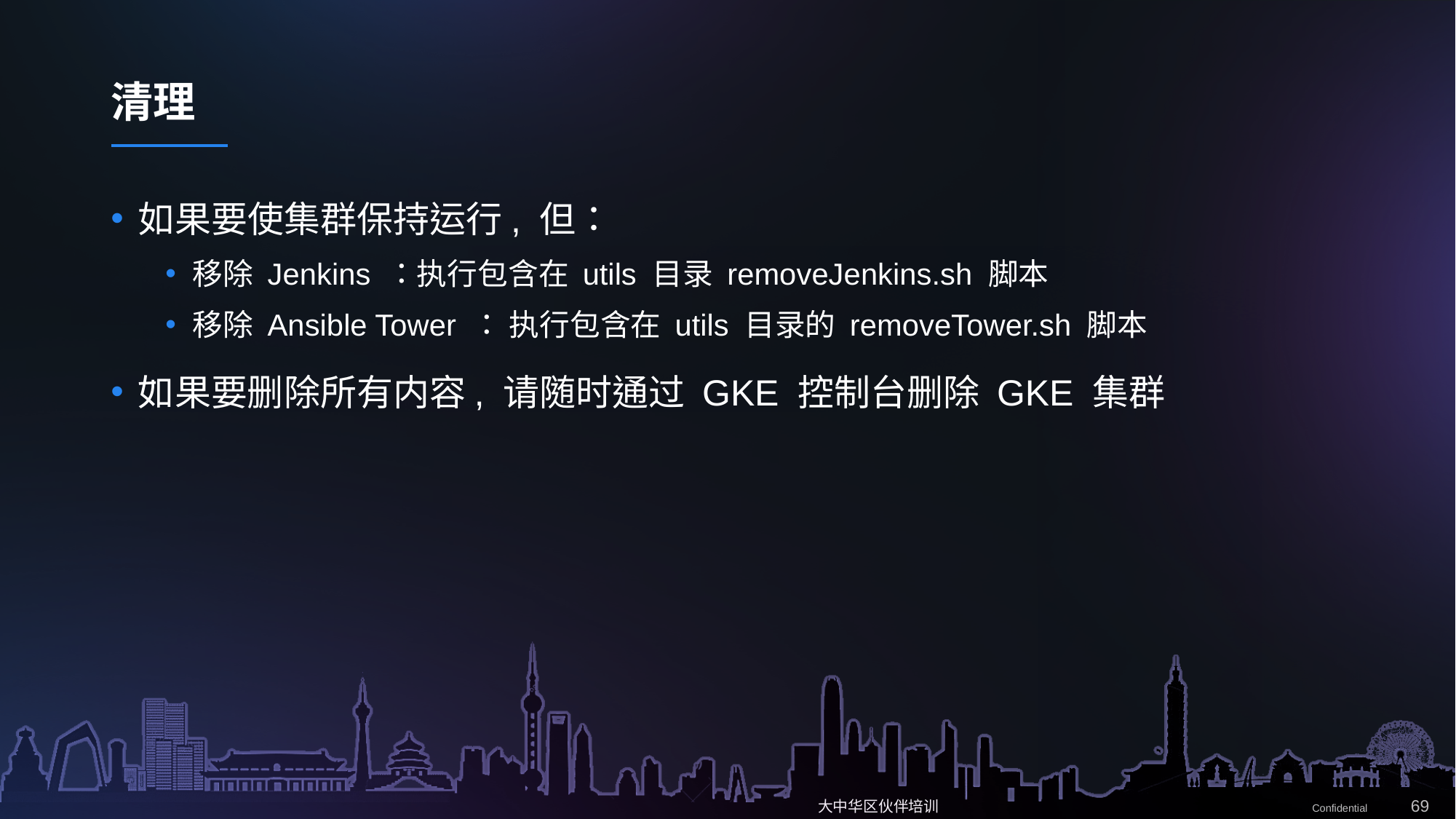

# 清理
如果要使集群保持运行, 但：
移除 Jenkins ：执行包含在 utils 目录 removeJenkins.sh 脚本
移除 Ansible Tower ： 执行包含在 utils 目录的 removeTower.sh 脚本
如果要删除所有内容, 请随时通过 GKE 控制台删除 GKE 集群